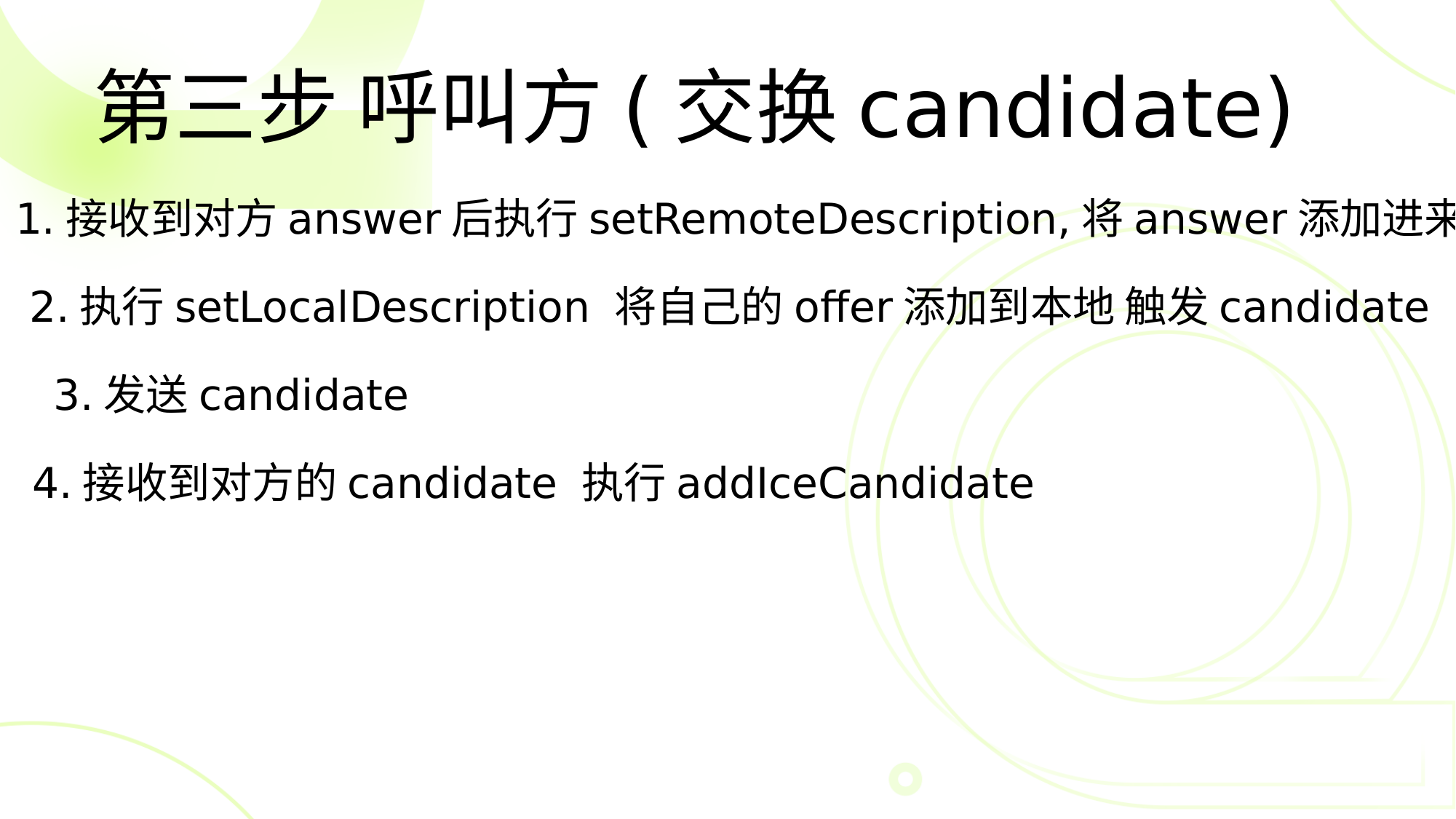

第三步 呼叫方(交换candidate)
1.接收到对方answer后执行setRemoteDescription,将answer添加进来
2.执行setLocalDescription 将自己的offer添加到本地 触发candidate
3.发送candidate
4.接收到对方的candidate 执行addIceCandidate